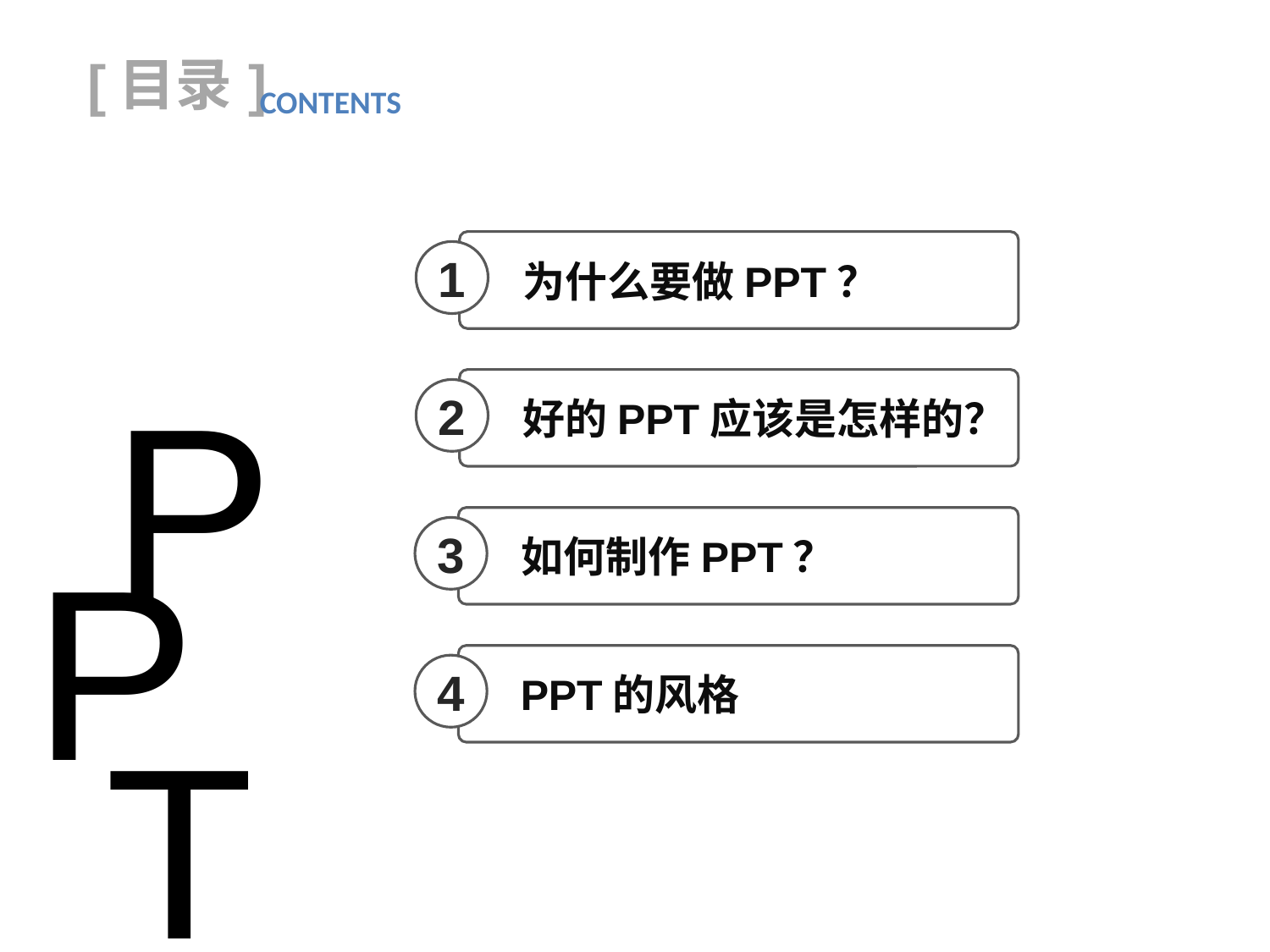

[目录]
CONTENTS
    为什么要做PPT？
1
P
P
T
    好的PPT应该是怎样的？
2
    如何制作PPT？
3
    PPT的风格
4